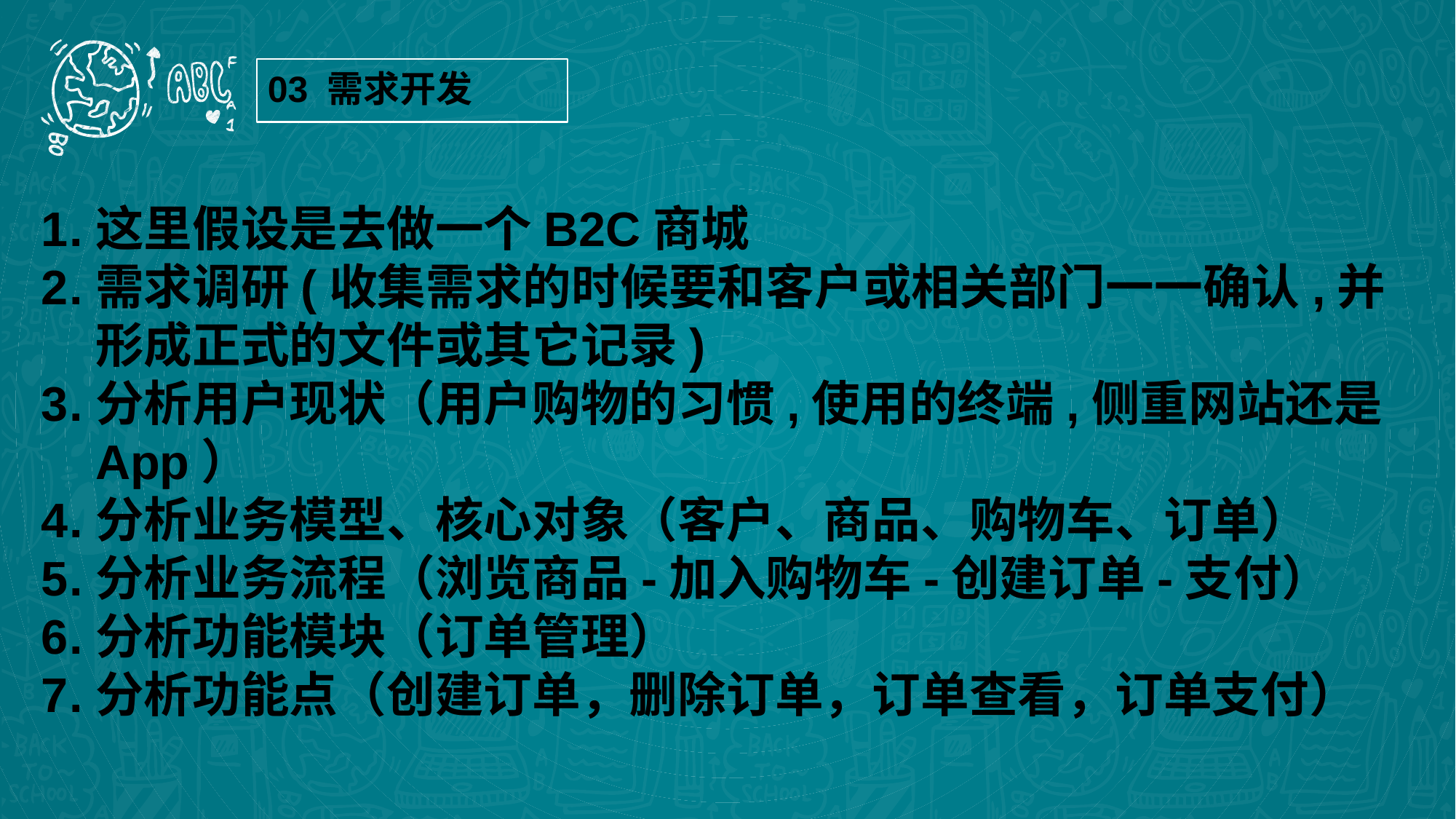

03 需求开发
这里假设是去做一个B2C商城
需求调研(收集需求的时候要和客户或相关部门一一确认,并形成正式的文件或其它记录)
分析用户现状（用户购物的习惯,使用的终端,侧重网站还是App）
分析业务模型、核心对象（客户、商品、购物车、订单）
分析业务流程（浏览商品-加入购物车-创建订单-支付）
分析功能模块（订单管理）
分析功能点（创建订单，删除订单，订单查看，订单支付）